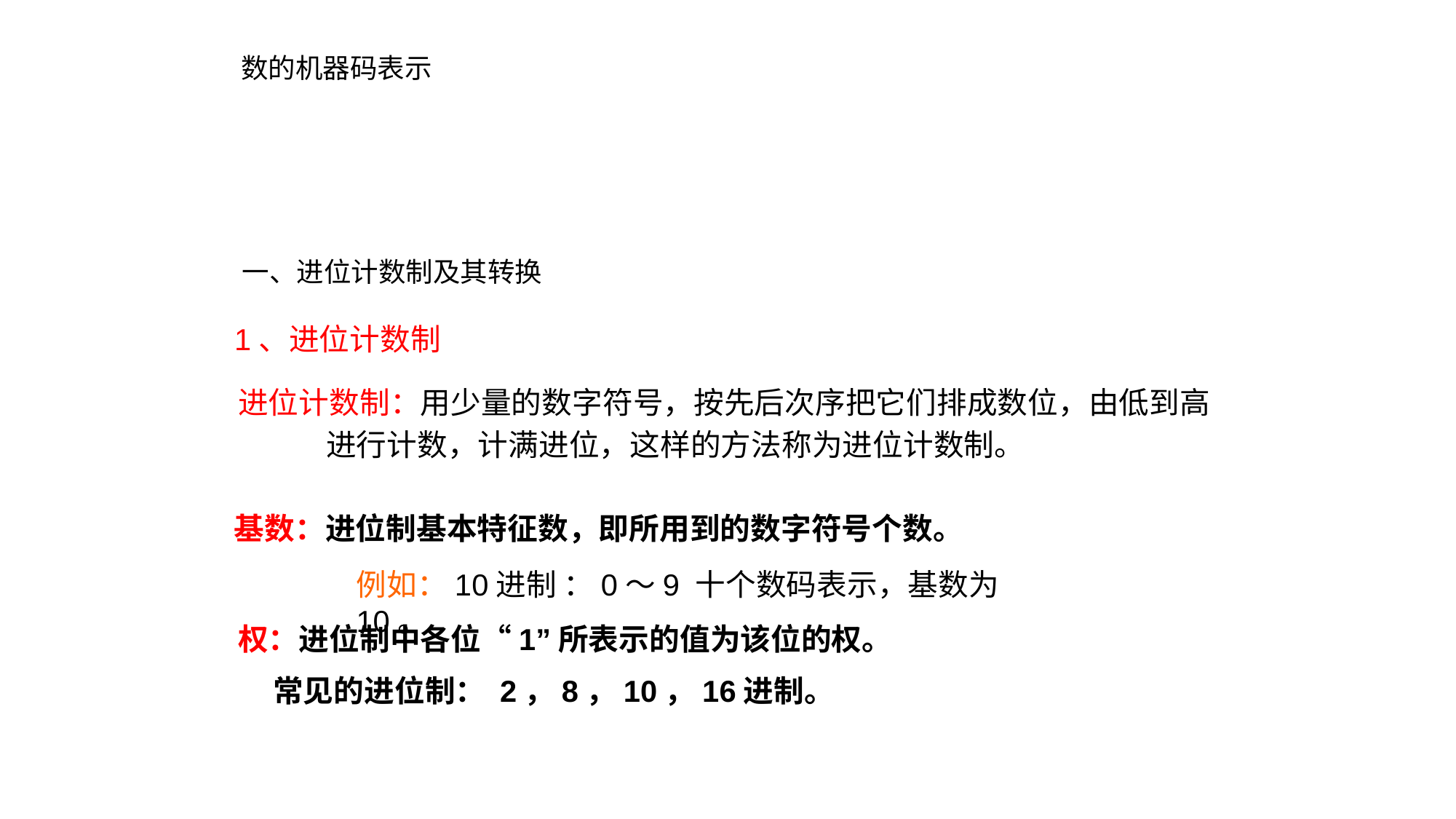

数的机器码表示
一、进位计数制及其转换
1、进位计数制
进位计数制：用少量的数字符号，按先后次序把它们排成数位，由低到高
            进行计数，计满进位，这样的方法称为进位计数制。
 基数：进位制基本特征数，即所用到的数字符号个数。
例如：10进制 ：0～9 十个数码表示，基数为10。
权：进位制中各位“1”所表示的值为该位的权。
    常见的进位制： 2，8，10，16进制。